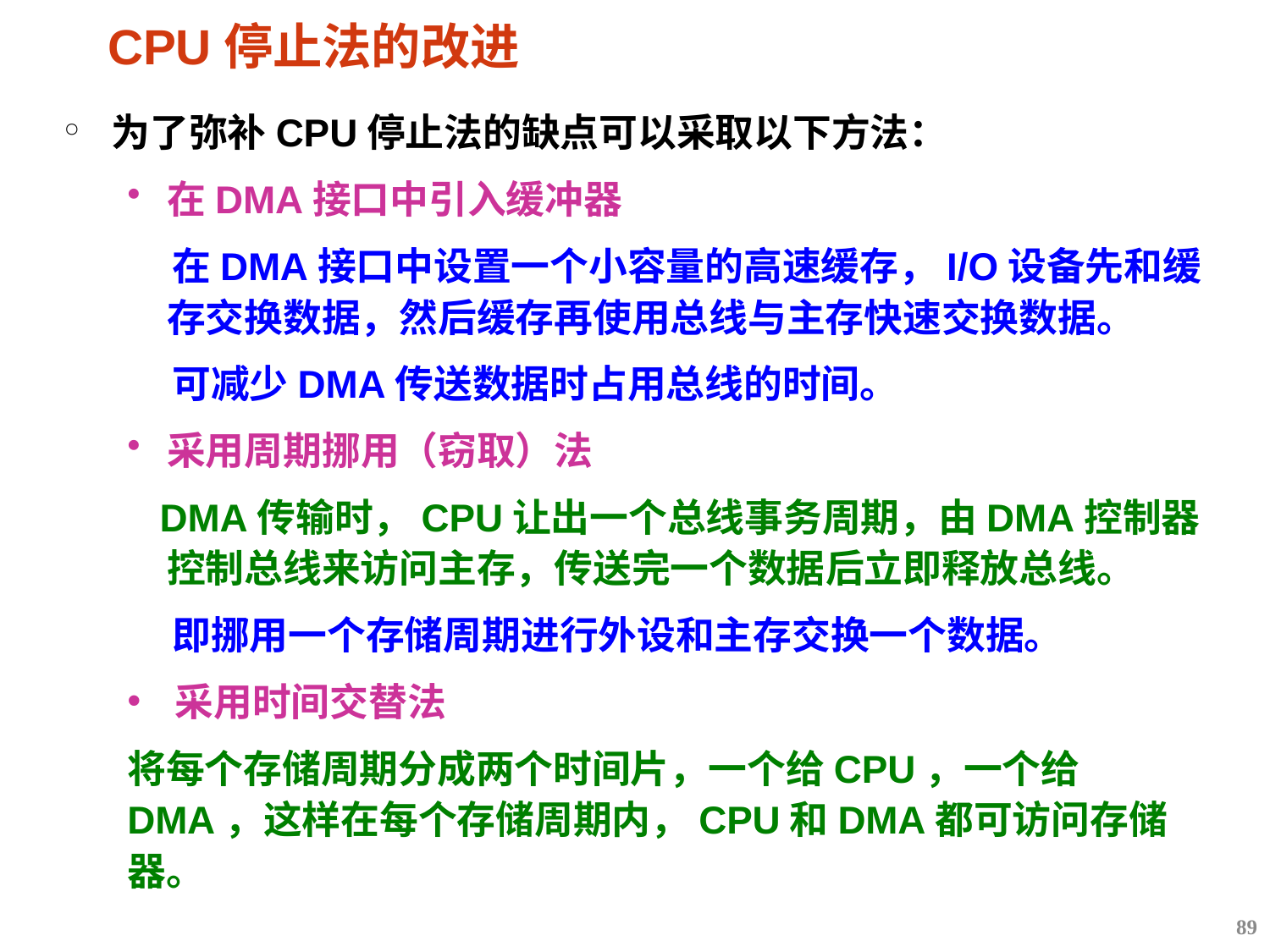

# CPU停止法的改进
为了弥补CPU停止法的缺点可以采取以下方法：
在DMA接口中引入缓冲器
    在DMA接口中设置一个小容量的高速缓存，I/O设备先和缓存交换数据，然后缓存再使用总线与主存快速交换数据。
    可减少DMA传送数据时占用总线的时间。
采用周期挪用（窃取）法
   DMA传输时，CPU让出一个总线事务周期，由DMA控制器控制总线来访问主存，传送完一个数据后立即释放总线。
    即挪用一个存储周期进行外设和主存交换一个数据。
采用时间交替法
将每个存储周期分成两个时间片，一个给CPU，一个给DMA，这样在每个存储周期内，CPU和DMA都可访问存储器。
89